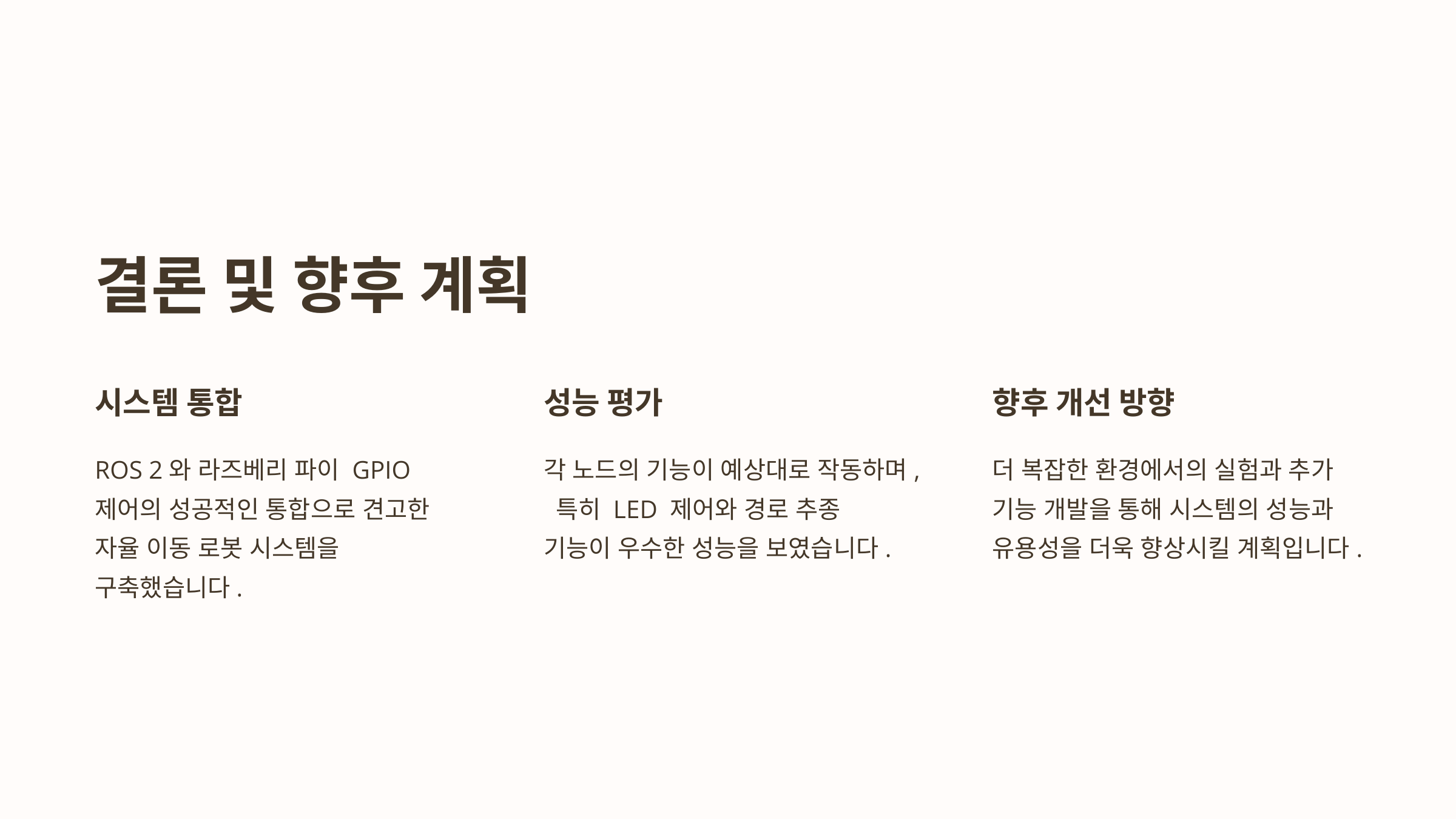

결론 및 향후 계획
시스템 통합
성능 평가
향후 개선 방향
ROS 2와 라즈베리 파이 GPIO 제어의 성공적인 통합으로 견고한 자율 이동 로봇 시스템을 구축했습니다.
각 노드의 기능이 예상대로 작동하며, 특히 LED 제어와 경로 추종 기능이 우수한 성능을 보였습니다.
더 복잡한 환경에서의 실험과 추가 기능 개발을 통해 시스템의 성능과 유용성을 더욱 향상시킬 계획입니다.